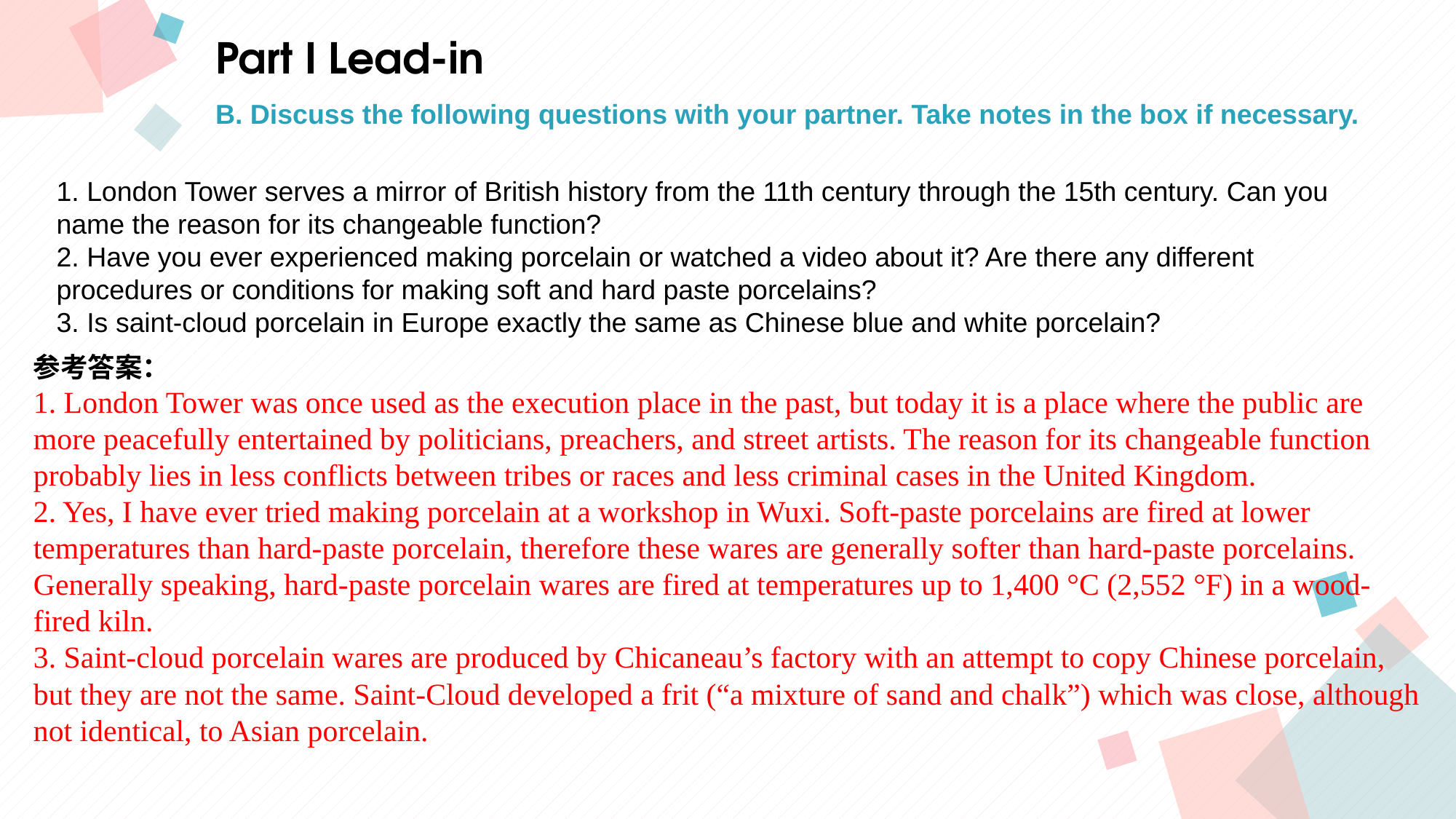

Part I Lead-in
B. Discuss the following questions with your partner. Take notes in the box if necessary.
1. London Tower serves a mirror of British history from the 11th century through the 15th century. Can you name the reason for its changeable function?
2. Have you ever experienced making porcelain or watched a video about it? Are there any different procedures or conditions for making soft and hard paste porcelains?
3. Is saint-cloud porcelain in Europe exactly the same as Chinese blue and white porcelain?
点击此处添加标题
点击此处添加标题
标题数字等都可以通过点击和重新输入进行更改，顶部“开始”面板中可以对字体、字号、颜色等进行修改。建议正文8-14号字，1.3倍字间距。
标题数字等都可以通过点击和重新输入进行更改，顶部“开始”面板中可以对字体、字号、颜色等进行修改。建议正文8-14号字，1.3倍字间距。
标题数字等都可以通过点击和重新输入进行更改，顶部“开始”面板中可以对字体、字号、颜色等进行修改。建议正文8-14号字，1.3倍字间距。
参考答案：
1. London Tower was once used as the execution place in the past, but today it is a place where the public are more peacefully entertained by politicians, preachers, and street artists. The reason for its changeable function probably lies in less conflicts between tribes or races and less criminal cases in the United Kingdom.
2. Yes, I have ever tried making porcelain at a workshop in Wuxi. Soft-paste porcelains are fired at lower temperatures than hard-paste porcelain, therefore these wares are generally softer than hard-paste porcelains. Generally speaking, hard-paste porcelain wares are fired at temperatures up to 1,400 °C (2,552 °F) in a wood-fired kiln.
3. Saint-cloud porcelain wares are produced by Chicaneau’s factory with an attempt to copy Chinese porcelain, but they are not the same. Saint-Cloud developed a frit (“a mixture of sand and chalk”) which was close, although not identical, to Asian porcelain.
点击此处添加标题
点击此处添加标题
标题数字等都可以通过点击和重新输入进行更改，顶部“开始”面板中可以对字体、字号、颜色等进行修改。建议正文8-14号字，1.3倍字间距。
标题数字等都可以通过点击和重新输入进行更改，顶部“开始”面板中可以对字体、字号、颜色等进行修改。建议正文8-14号字，1.3倍字间距。